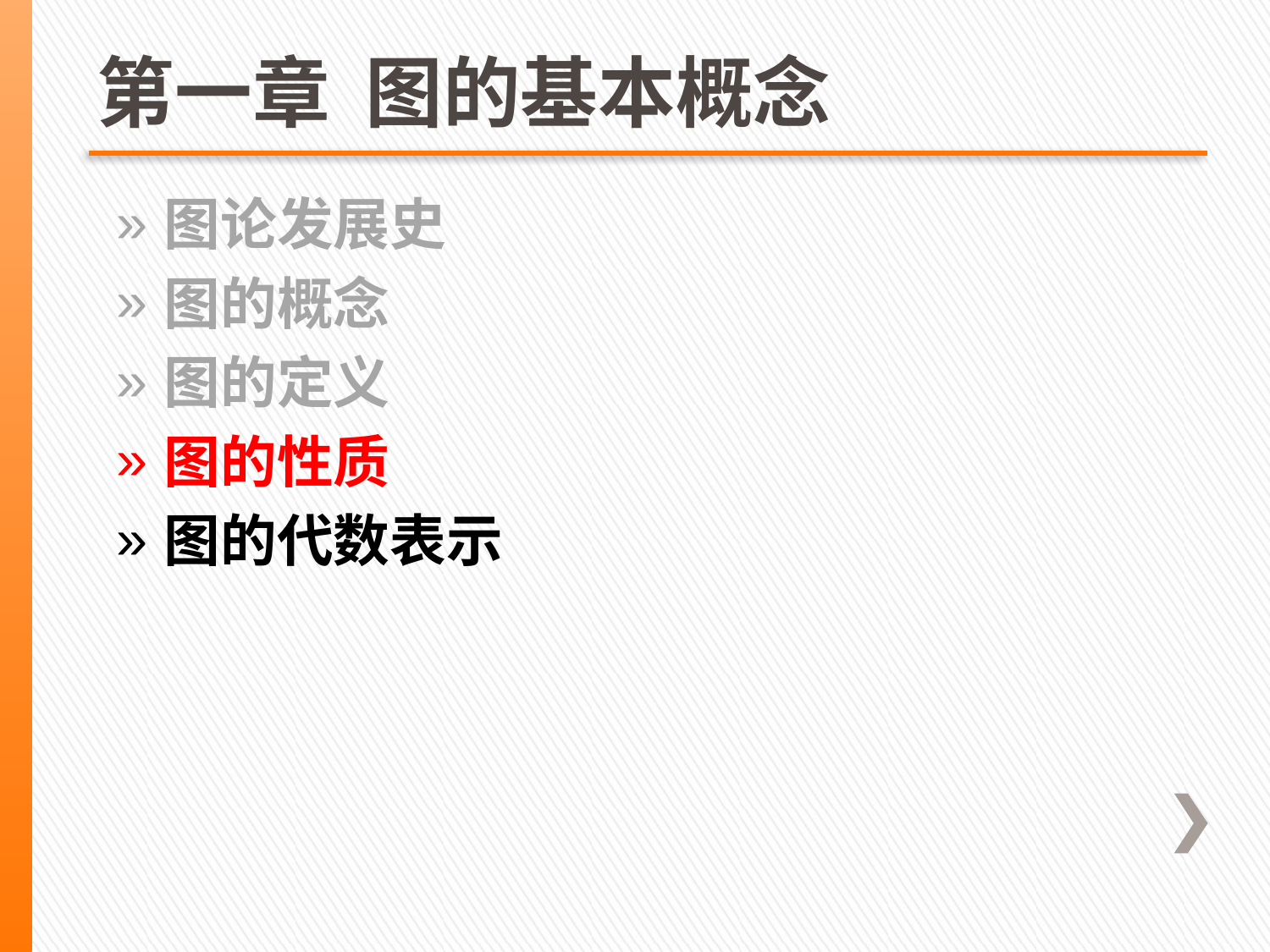

# 第一章  图的基本概念
图论发展史
图的概念
图的定义
图的性质
图的代数表示
82